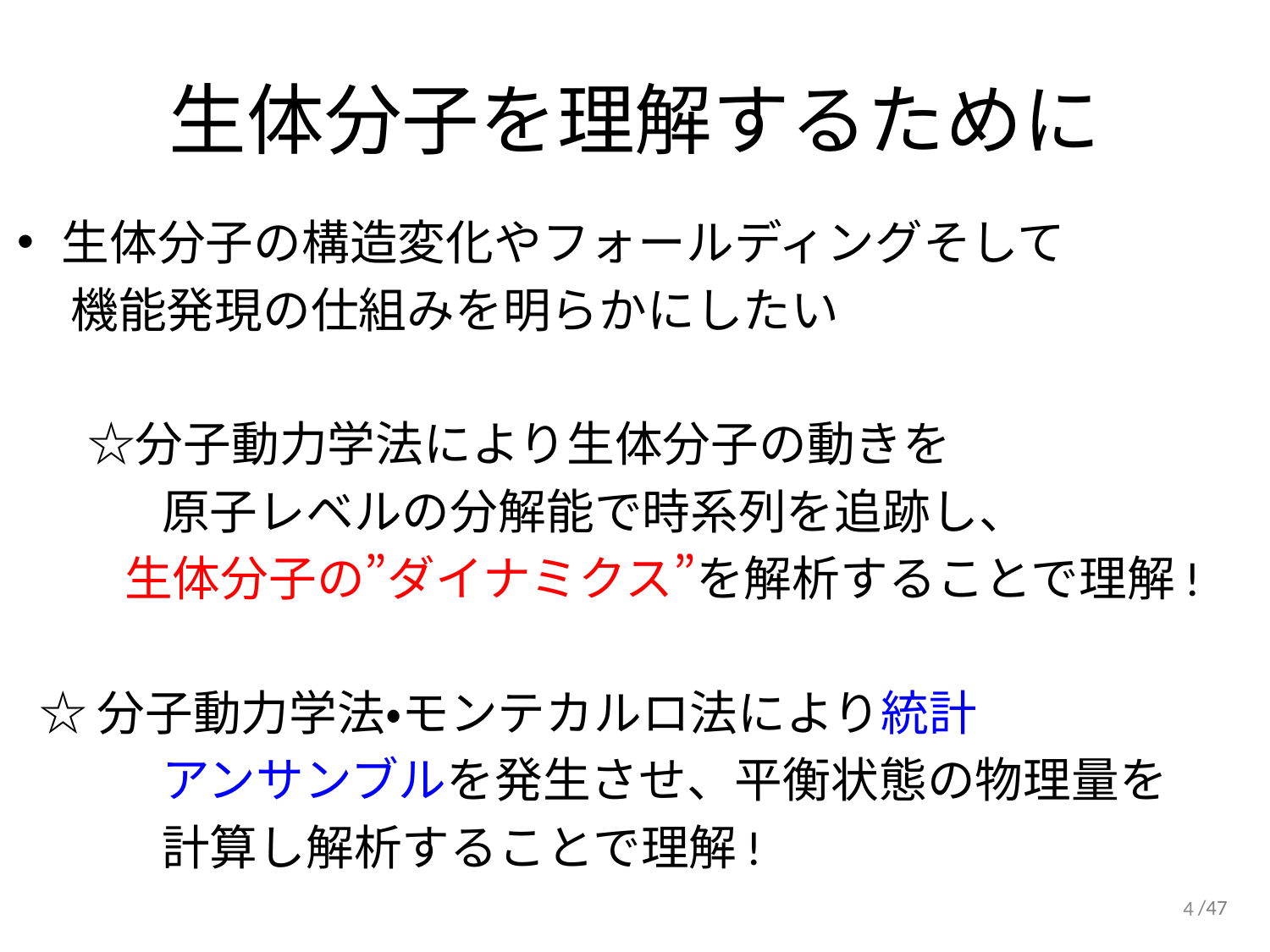

# 生体分子を理解するために
生体分子の構造変化やフォールディングそして
    機能発現の仕組みを明らかにしたい

　  ☆分子動力学法により生体分子の動きを
　　　原子レベルの分解能で時系列を追跡し、
         生体分子の”ダイナミクス”を解析することで理解!

  ☆分子動力学法・モンテカルロ法により統計
　　　アンサンブルを発生させ、平衡状態の物理量を
　　　計算し解析することで理解!

4